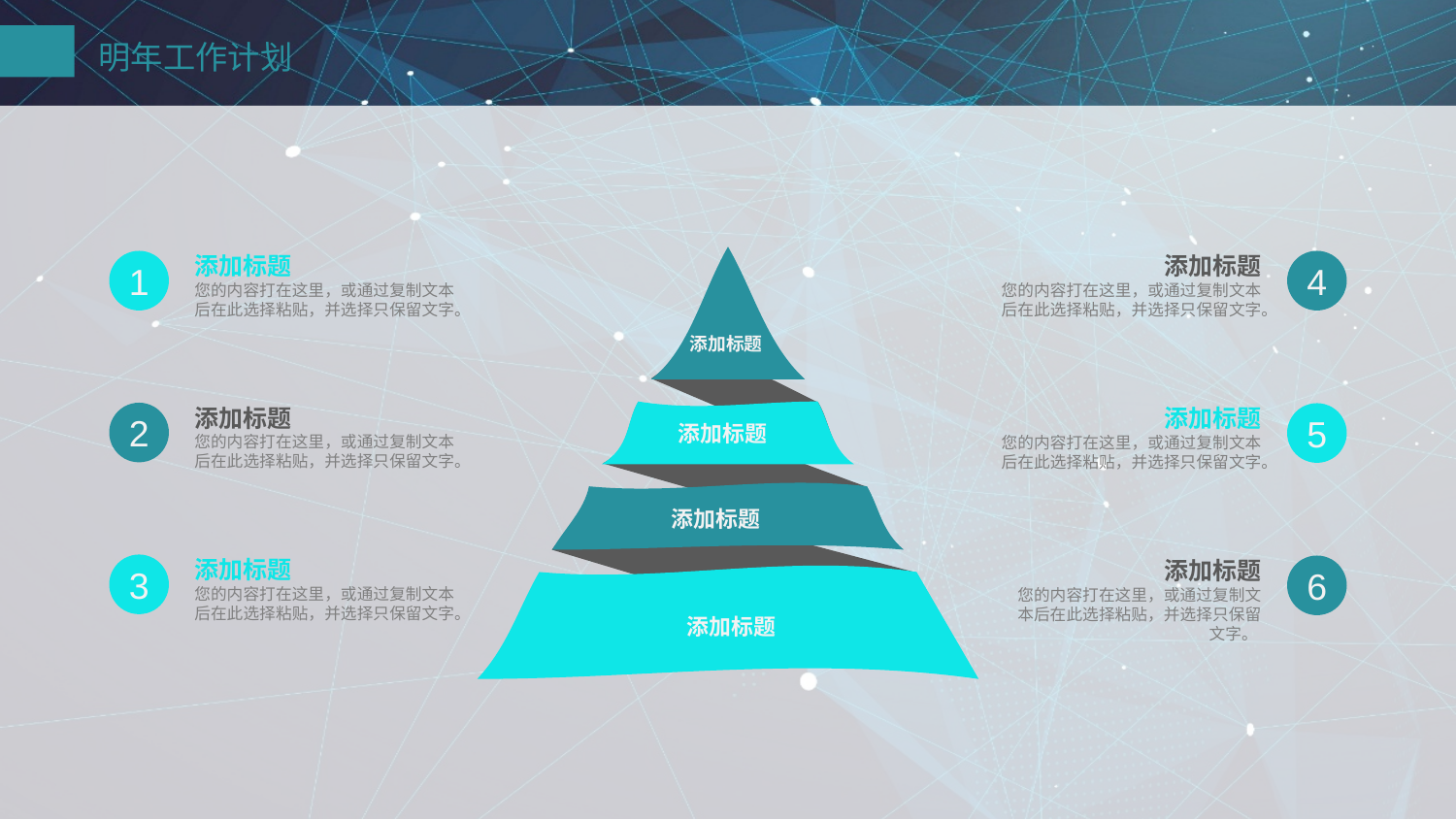

添加标题
您的内容打在这里，或通过复制文本后在此选择粘贴，并选择只保留文字。
添加标题
您的内容打在这里，或通过复制文本后在此选择粘贴，并选择只保留文字。

1
4
添加标题

添加标题
您的内容打在这里，或通过复制文本后在此选择粘贴，并选择只保留文字。
添加标题
您的内容打在这里，或通过复制文本后在此选择粘贴，并选择只保留文字。

2
5
添加标题

添加标题
添加标题
您的内容打在这里，或通过复制文本后在此选择粘贴，并选择只保留文字。
添加标题
您的内容打在这里，或通过复制文本后在此选择粘贴，并选择只保留文字。
3
6

添加标题